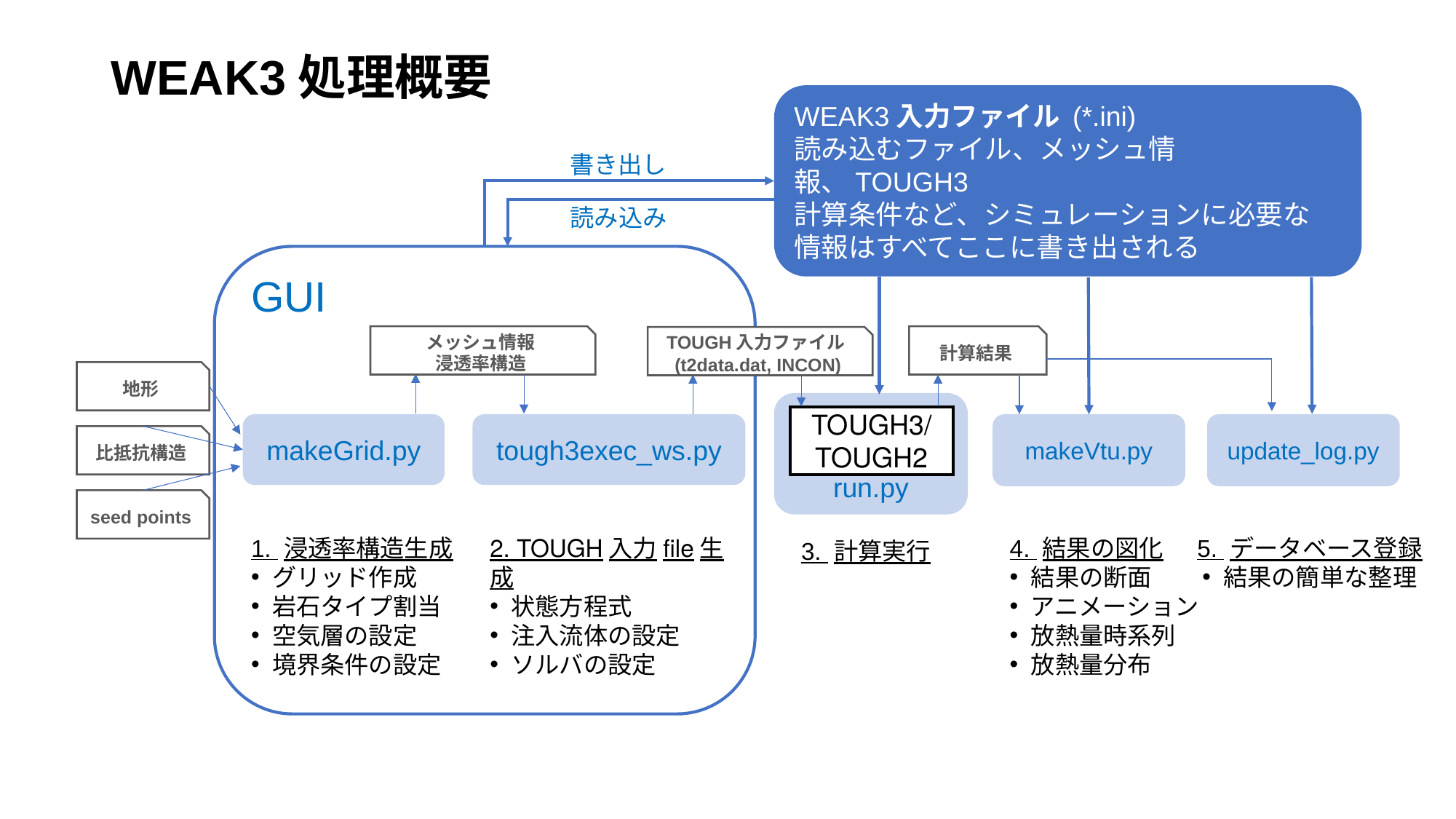

# WEAK3処理概要
WEAK3入力ファイル (*.ini)
読み込むファイル、メッシュ情報、TOUGH3
計算条件など、シミュレーションに必要な
情報はすべてここに書き出される
書き出し
読み込み

GUI
メッシュ情報
浸透率構造
計算結果
TOUGH入力ファイル(t2data.dat, INCON)
地形

run.py
TOUGH3/
TOUGH2
makeGrid.py
tough3exec_ws.py
makeVtu.py
update_log.py
比抵抗構造
seed points
1. 浸透率構造生成
グリッド作成
岩石タイプ割当
空気層の設定
境界条件の設定

2. TOUGH入力file生成
状態方程式
注入流体の設定
ソルバの設定

4. 結果の図化
結果の断面
アニメーション
放熱量時系列
放熱量分布
5. データベース登録
結果の簡単な整理
3. 計算実行